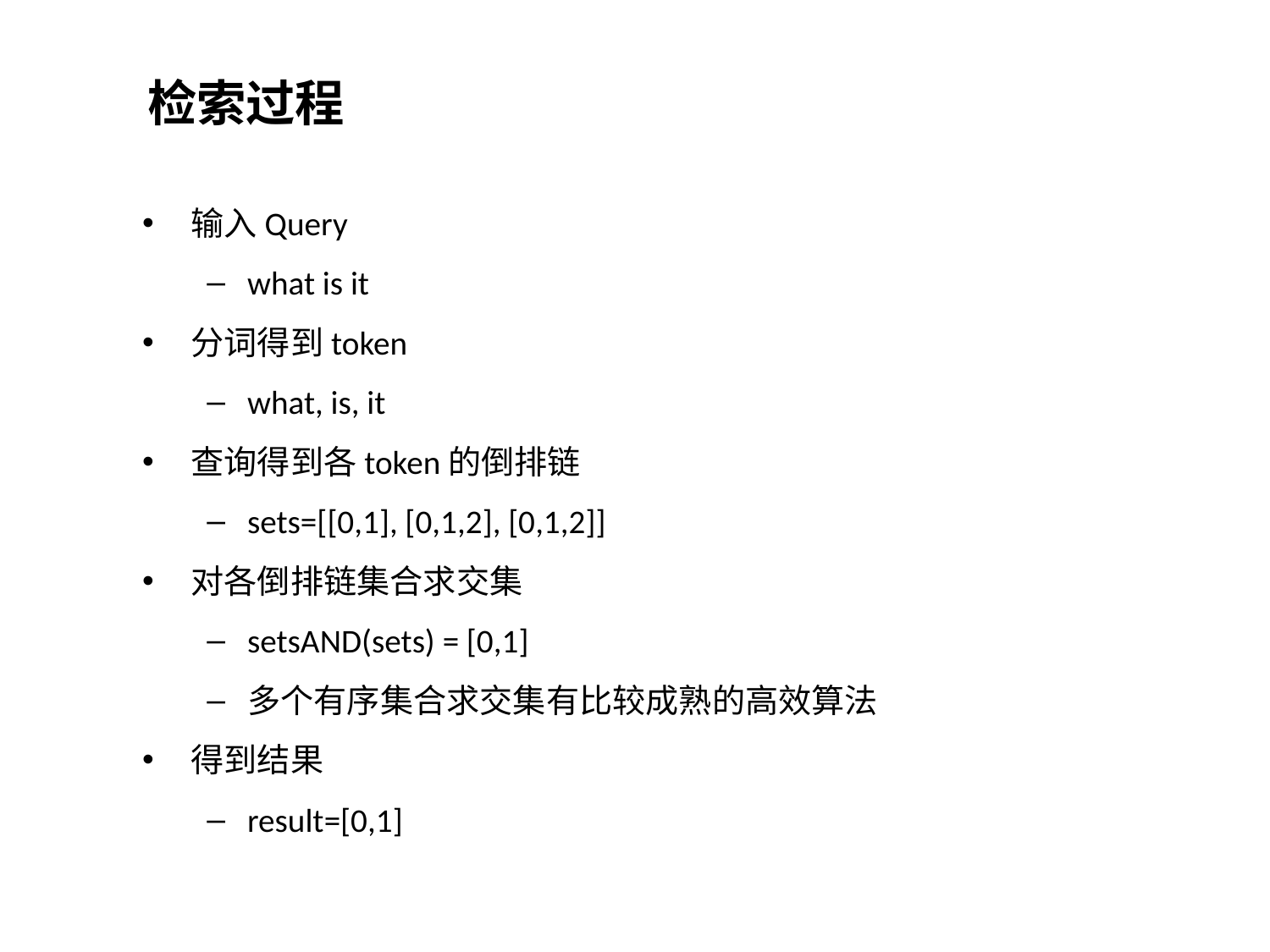

检索过程
输入Query
what is it
分词得到token
what, is, it
查询得到各token的倒排链
sets=[[0,1], [0,1,2], [0,1,2]]
对各倒排链集合求交集
setsAND(sets) = [0,1]
多个有序集合求交集有比较成熟的高效算法
得到结果
result=[0,1]